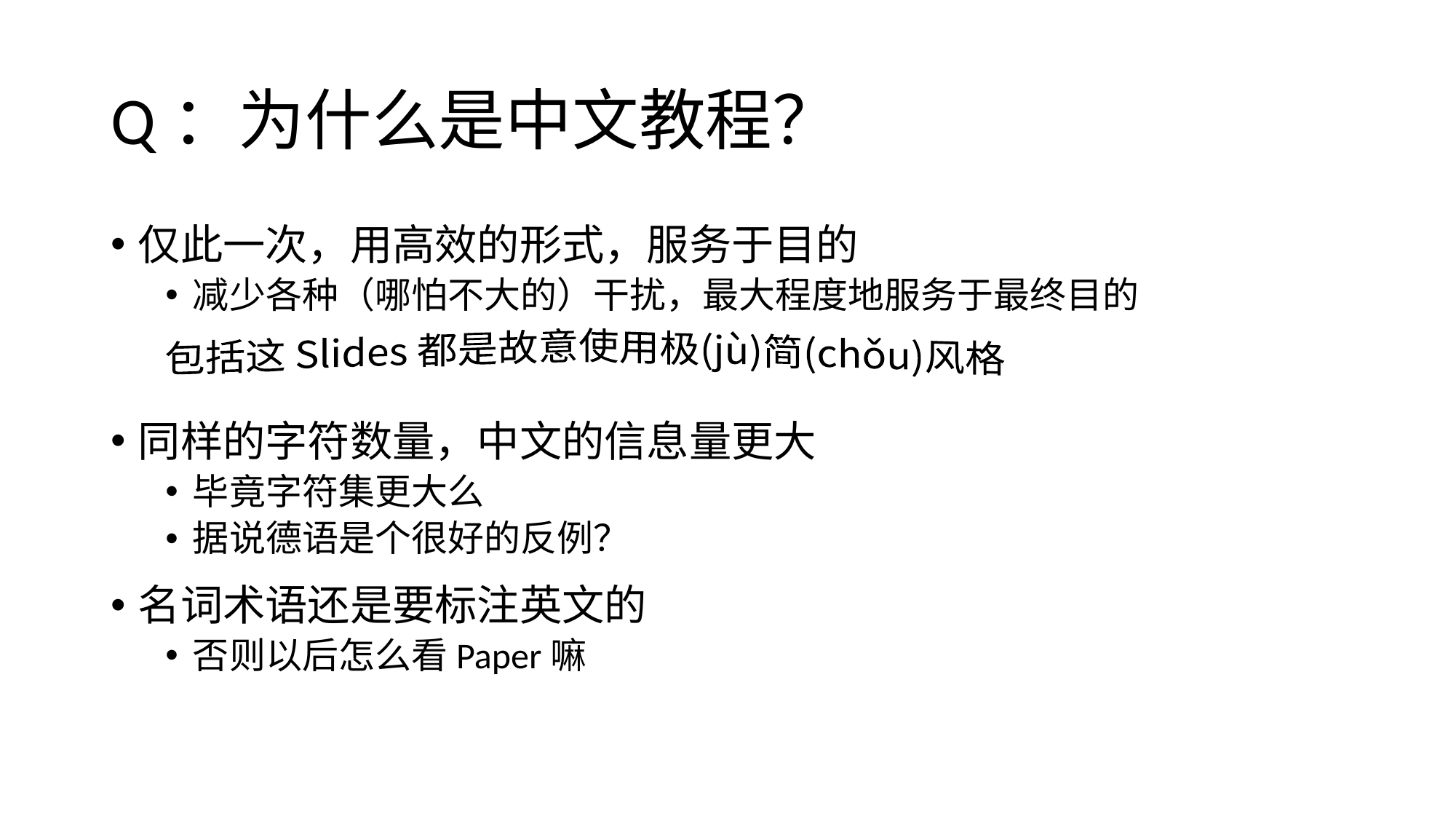

# Q：为什么是中文教程？
仅此一次，用高效的形式，服务于目的
减少各种（哪怕不大的）干扰，最大程度地服务于最终目的

同样的字符数量，中文的信息量更大
毕竟字符集更大么
据说德语是个很好的反例？
名词术语还是要标注英文的
否则以后怎么看Paper嘛
包括这 Slides 都是故意使用极(jù)简(chǒu)风格